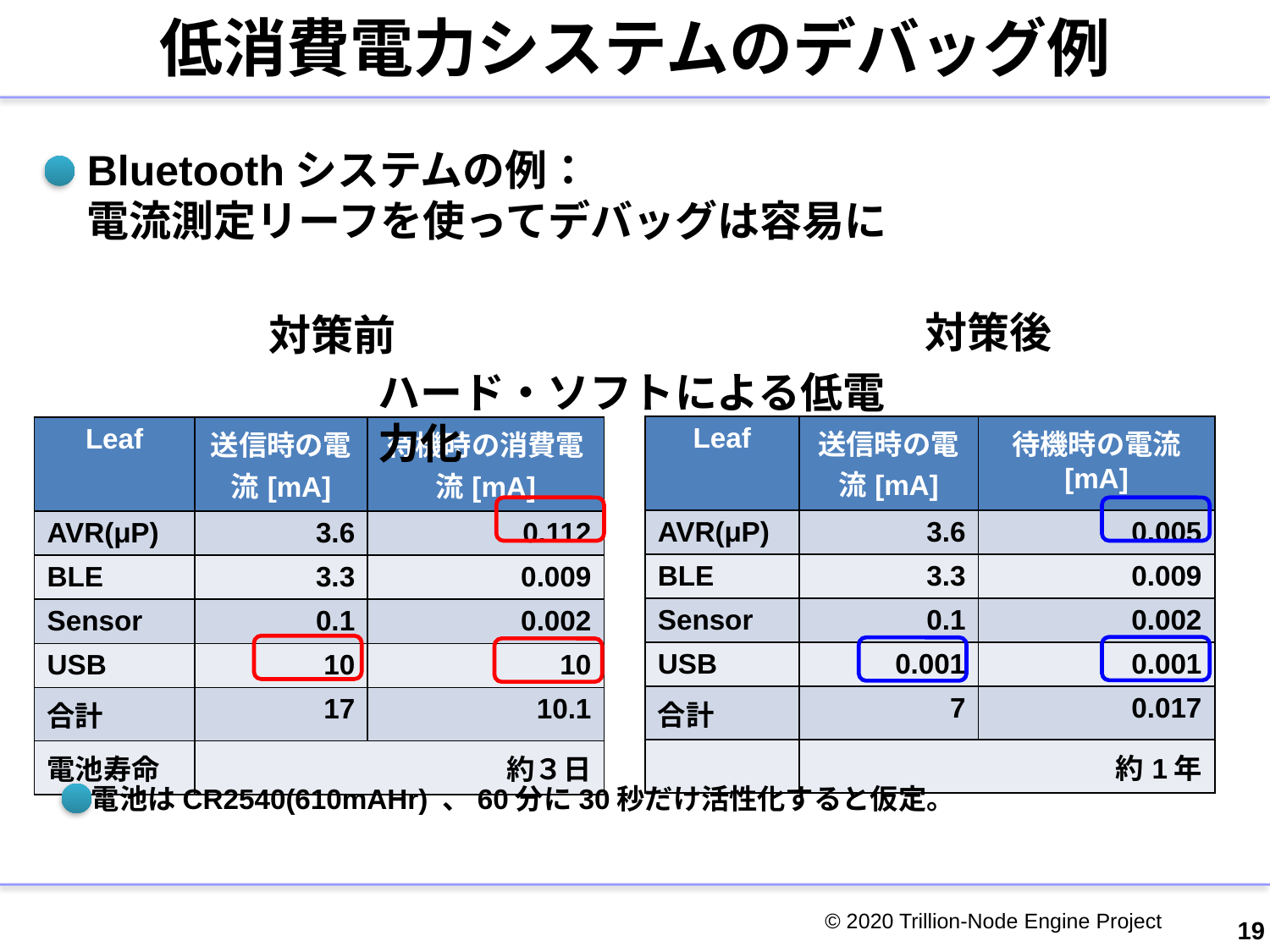

# 低消費電力システムのデバッグ例
Bluetoothシステムの例：
電流測定リーフを使ってデバッグは容易に

対策後
対策前
ハード・ソフトによる低電力化
| Leaf | 送信時の電流[mA] | 待機時の電流 [mA] |
| --- | --- | --- |
| AVR(μP) | 3.6 | 0.005 |
| BLE | 3.3 | 0.009 |
| Sensor | 0.1 | 0.002 |
| USB | 0.001 | 0.001 |
| 合計 | 7 | 0.017 |
|  | 約1年 |  |
| Leaf | 送信時の電流[mA] | 待機時の消費電流[mA] |
| --- | --- | --- |
| AVR(μP) | 3.6 | 0.112 |
| BLE | 3.3 | 0.009 |
| Sensor | 0.1 | 0.002 |
| USB | 10 | 10 |
| 合計 | 17 | 10.1 |
| 電池寿命 | 約３日 |  |

電池はCR2540(610mAHr) 、60分に30秒だけ活性化すると仮定。